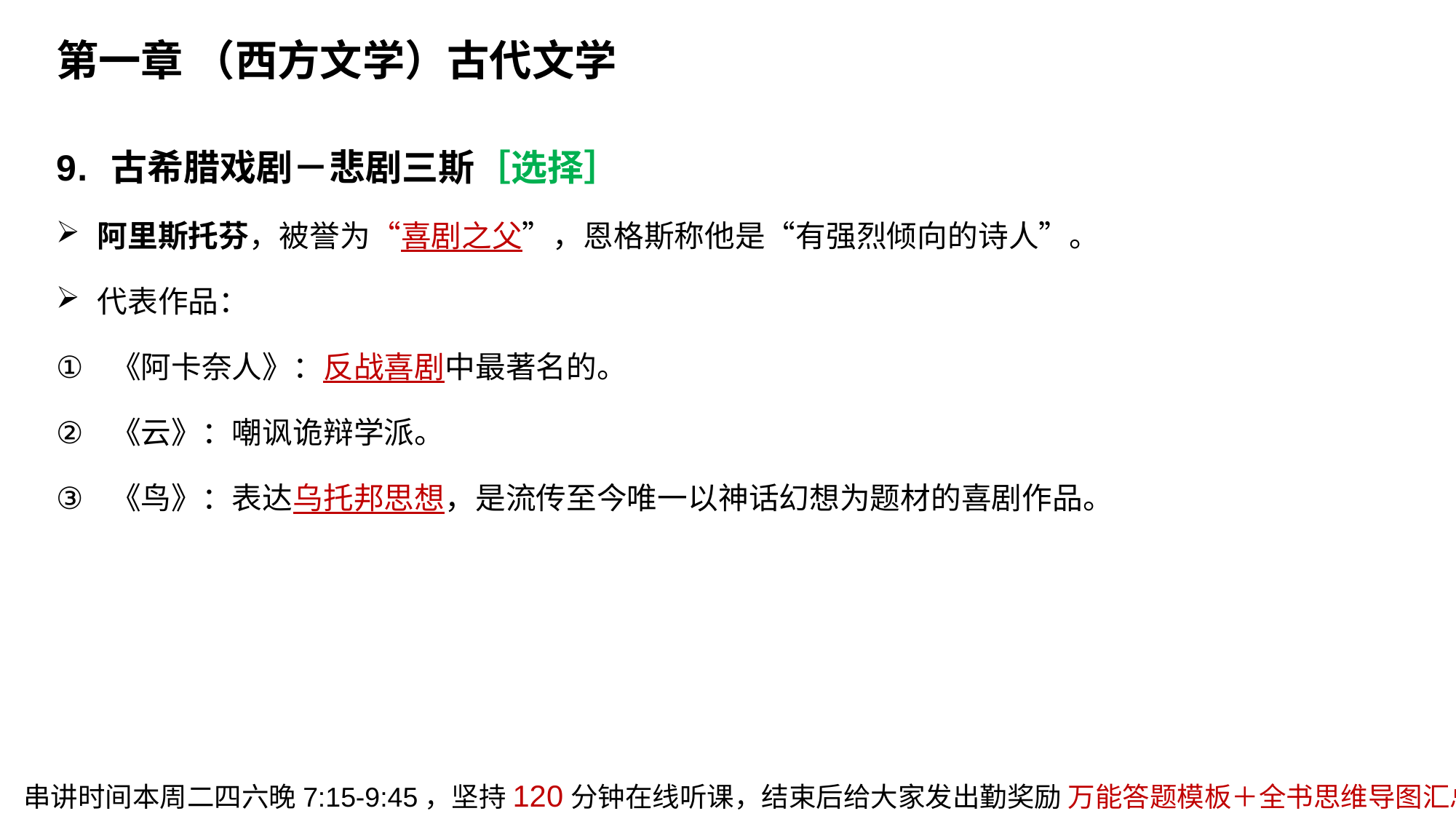

第一章 （西方文学）古代文学
古希腊戏剧－悲剧三斯［选择］
阿里斯托芬，被誉为“喜剧之父”，恩格斯称他是“有强烈倾向的诗人”。
代表作品：
《阿卡奈人》：反战喜剧中最著名的。
《云》：嘲讽诡辩学派。
《鸟》：表达乌托邦思想，是流传至今唯一以神话幻想为题材的喜剧作品。